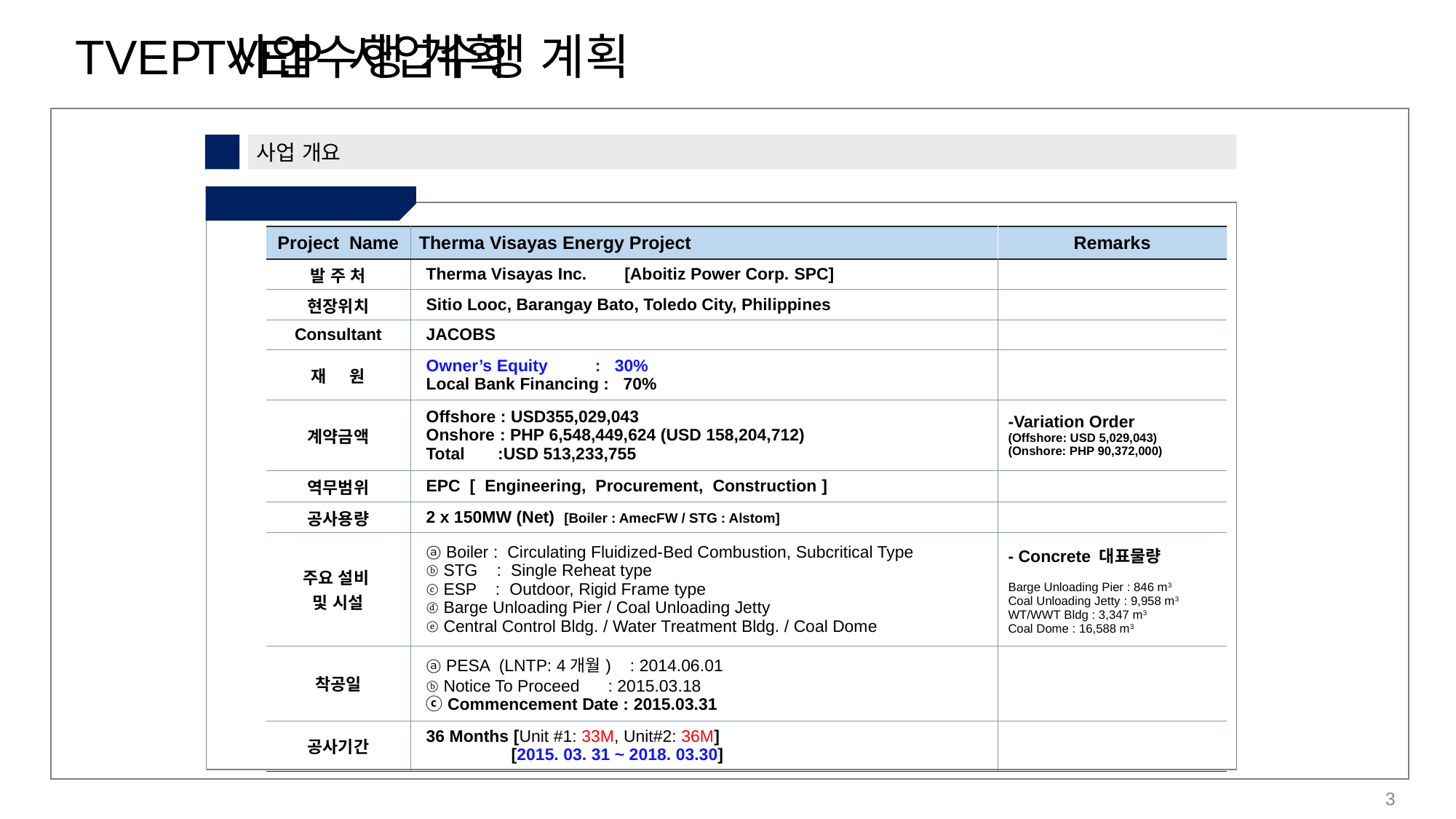

TVEP 사업수행 계획
1
사업 개요
① 사업 개요

| Project Name | Therma Visayas Energy Project | Remarks |
| --- | --- | --- |
| 발 주 처 | Therma Visayas Inc. [Aboitiz Power Corp. SPC] |  |
| 현장위치 | Sitio Looc, Barangay Bato, Toledo City, Philippines |  |
| Consultant | JACOBS |  |
| 재 원 | Owner’s Equity : 30% Local Bank Financing : 70% |  |
| 계약금액 | Offshore : USD355,029,043 Onshore : PHP 6,548,449,624 (USD 158,204,712) Total :USD 513,233,755 | -Variation Order (Offshore: USD 5,029,043) (Onshore: PHP 90,372,000) |
| 역무범위 | EPC [ Engineering, Procurement, Construction ] |  |
| 공사용량 | 2 x 150MW (Net) [Boiler : AmecFW / STG : Alstom] |  |
| 주요 설비 및 시설 | ⓐ Boiler : Circulating Fluidized-Bed Combustion, Subcritical Type ⓑ STG : Single Reheat type ⓒ ESP : Outdoor, Rigid Frame type ⓓ Barge Unloading Pier / Coal Unloading Jetty ⓔ Central Control Bldg. / Water Treatment Bldg. / Coal Dome | - Concrete 대표물량 Barge Unloading Pier : 846 m3 Coal Unloading Jetty : 9,958 m3 WT/WWT Bldg : 3,347 m3 Coal Dome : 16,588 m3 |
| 착공일 | ⓐ PESA (LNTP: 4개월) : 2014.06.01 ⓑ Notice To Proceed : 2015.03.18 ⓒ Commencement Date : 2015.03.31 |  |
| 공사기간 | 36 Months [Unit #1: 33M, Unit#2: 36M] [2015. 03. 31 ~ 2018. 03.30] |  |
3